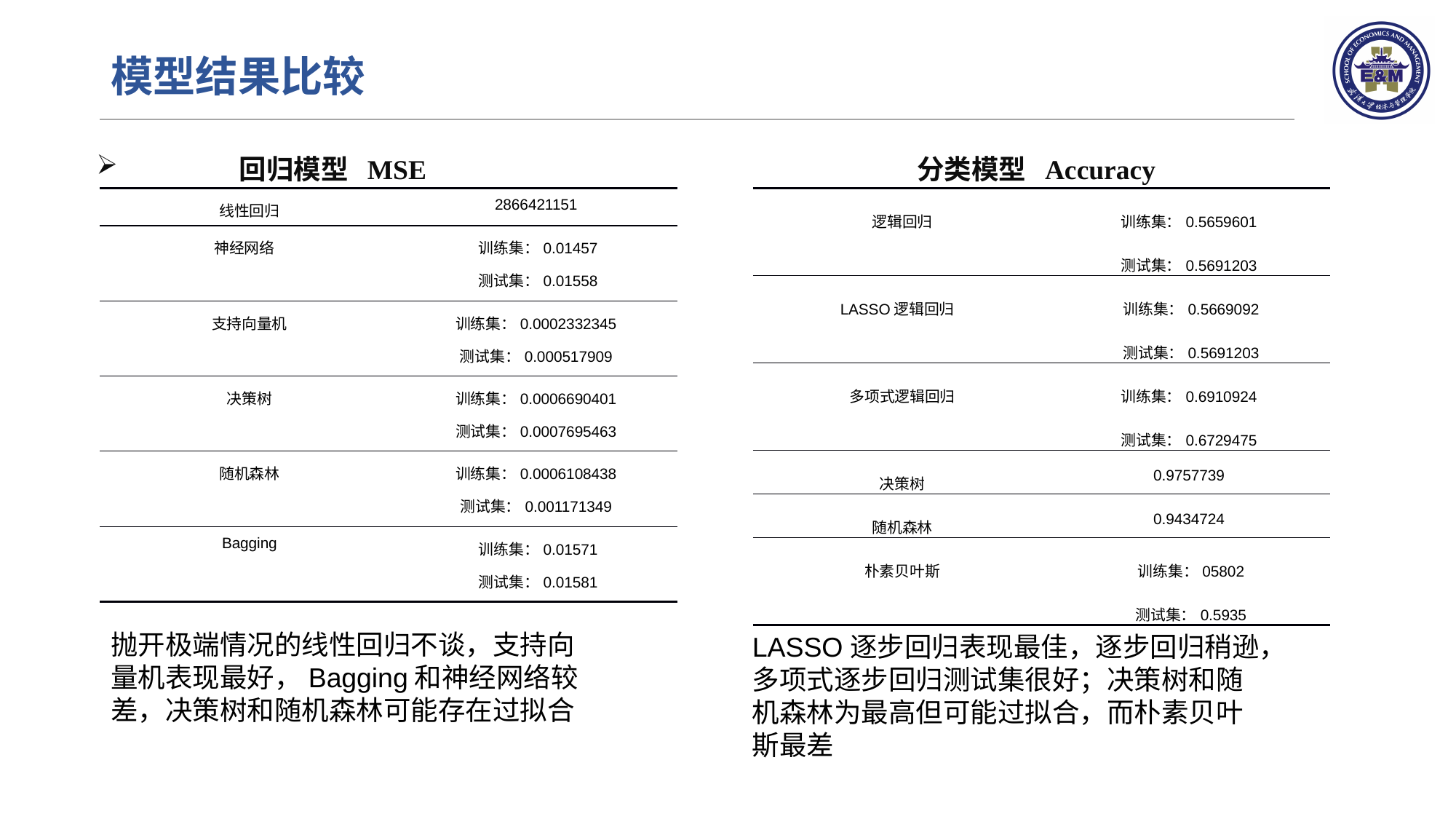

# 模型结果比较

                回归模型  MSE                                                                      分类模型  Accuracy
| 线性回归 | 2866421151 |
| --- | --- |
| 神经网络 | 训练集：0.01457 测试集：0.01558 |
| 支持向量机 | 训练集：0.0002332345 测试集：0.000517909 |
| 决策树 | 训练集：0.0006690401 测试集：0.0007695463 |
| 随机森林 | 训练集：0.0006108438 测试集：0.001171349 |
| Bagging | 训练集：0.01571 测试集：0.01581 |
| 逻辑回归 | 训练集：0.5659601 测试集：0.5691203 |
| --- | --- |
| LASSO逻辑回归 | 训练集：0.5669092 测试集：0.5691203 |
| 多项式逻辑回归 | 训练集：0.6910924 测试集：0.6729475 |
| 决策树 | 0.9757739 |
| 随机森林 | 0.9434724 |
| 朴素贝叶斯 | 训练集：05802 测试集：0.5935 |
抛开极端情况的线性回归不谈，支持向量机表现最好，Bagging和神经网络较差，决策树和随机森林可能存在过拟合
LASSO逐步回归表现最佳，逐步回归稍逊，多项式逐步回归测试集很好；决策树和随机森林为最高但可能过拟合，而朴素贝叶斯最差
33